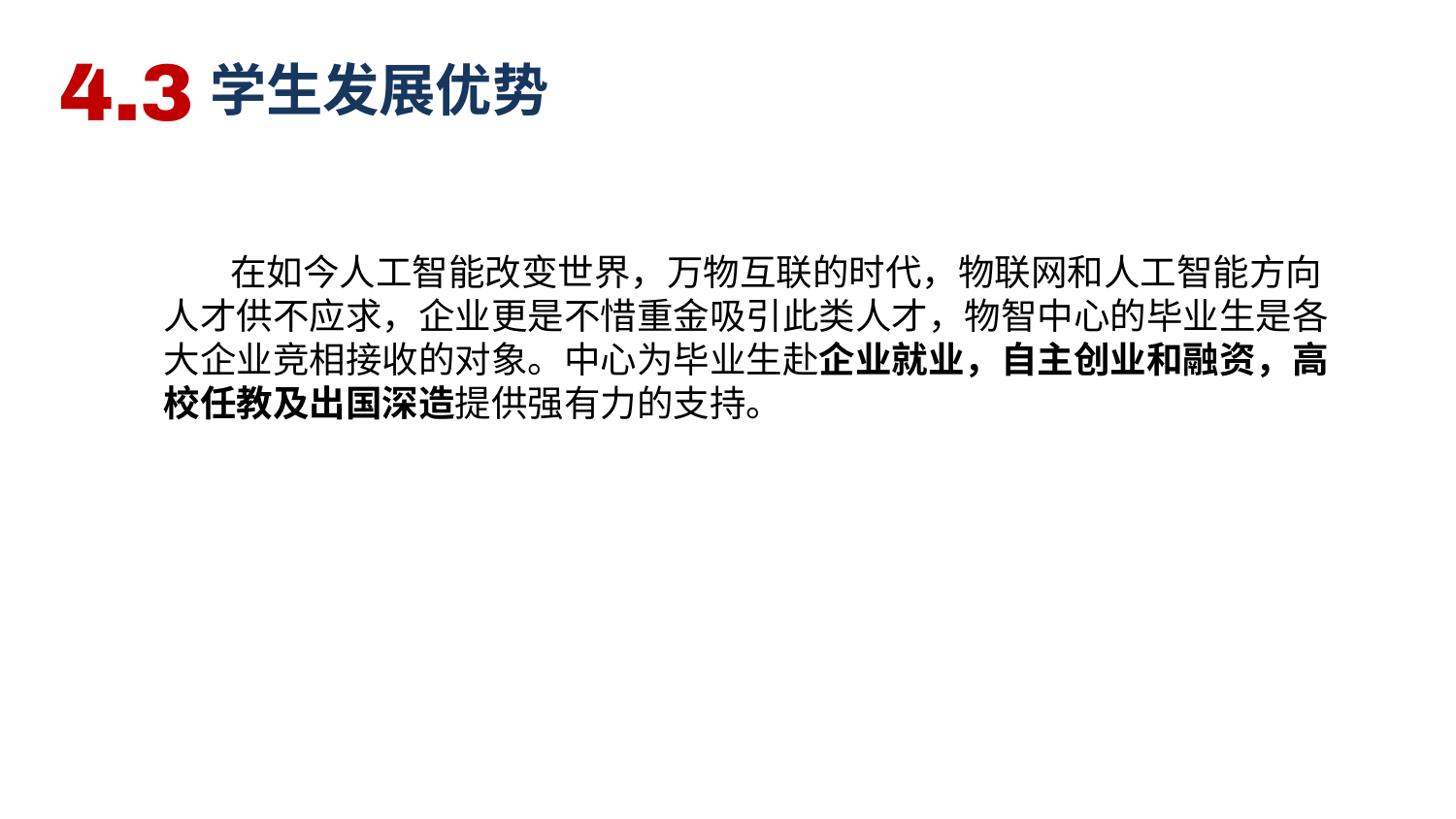

4.3
学生发展优势
       在如今人工智能改变世界，万物互联的时代，物联网和人工智能方向人才供不应求，企业更是不惜重金吸引此类人才，物智中心的毕业生是各大企业竞相接收的对象。中心为毕业生赴企业就业，自主创业和融资，高校任教及出国深造提供强有力的支持。